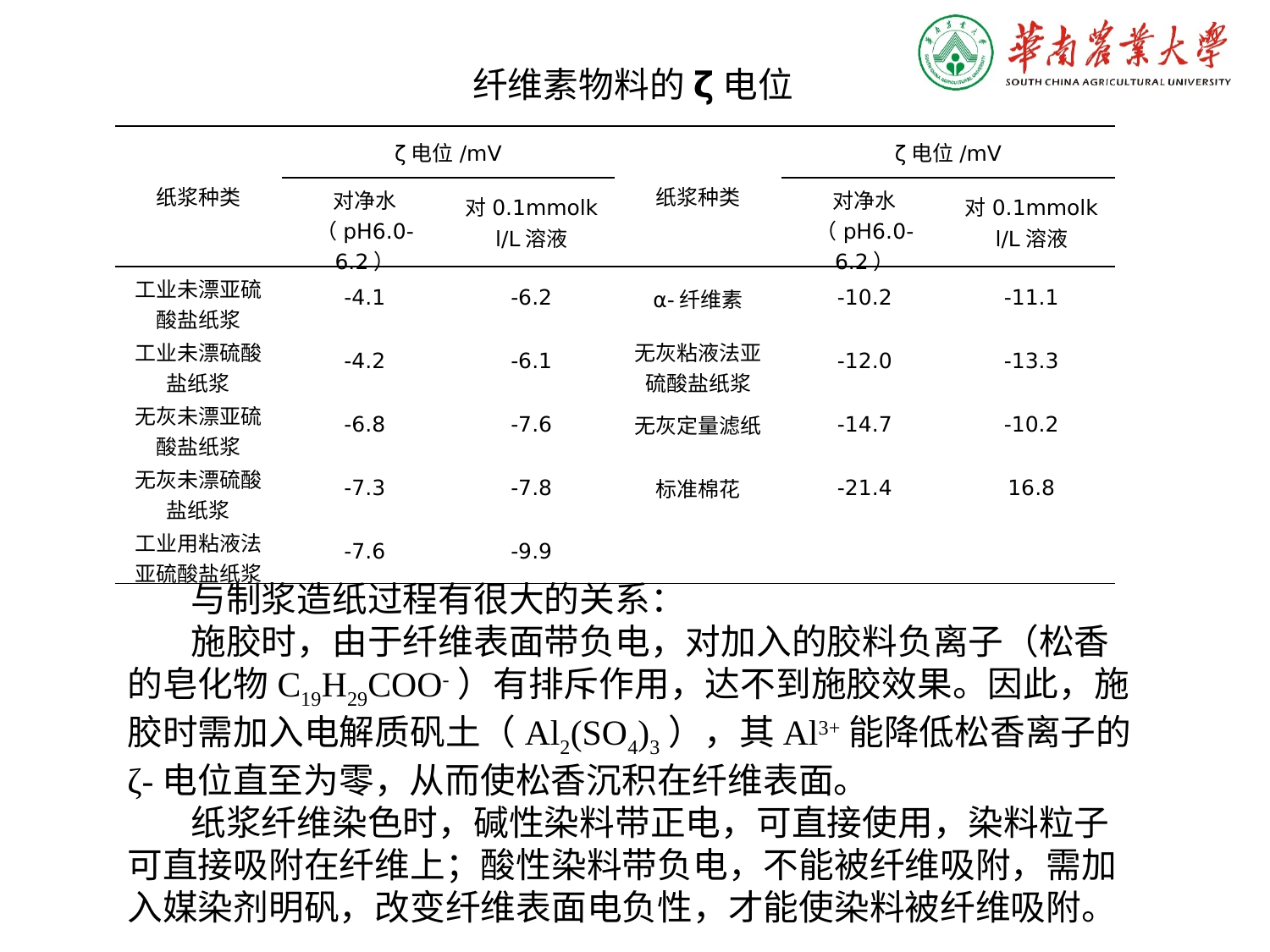

纤维素物料的ζ电位
| 纸浆种类 | ζ电位/mV |  | 纸浆种类 | ζ电位/mV |  |
| --- | --- | --- | --- | --- | --- |
|  | 对净水 （pH6.0-6.2） | 对0.1mmolk l/L溶液 |  | 对净水 （pH6.0-6.2） | 对0.1mmolk l/L溶液 |
| 工业未漂亚硫酸盐纸浆 | -4.1 | -6.2 | α-纤维素 | -10.2 | -11.1 |
| 工业未漂硫酸盐纸浆 | -4.2 | -6.1 | 无灰粘液法亚硫酸盐纸浆 | -12.0 | -13.3 |
| 无灰未漂亚硫酸盐纸浆 | -6.8 | -7.6 | 无灰定量滤纸 | -14.7 | -10.2 |
| 无灰未漂硫酸盐纸浆 | -7.3 | -7.8 | 标准棉花 | -21.4 | 16.8 |
| 工业用粘液法亚硫酸盐纸浆 | -7.6 | -9.9 |  |  |  |
与制浆造纸过程有很大的关系：
施胶时，由于纤维表面带负电，对加入的胶料负离子（松香的皂化物C19H29COO-）有排斥作用，达不到施胶效果。因此，施胶时需加入电解质矾土（Al2(SO4)3），其Al3+能降低松香离子的ζ-电位直至为零，从而使松香沉积在纤维表面。
纸浆纤维染色时，碱性染料带正电，可直接使用，染料粒子可直接吸附在纤维上；酸性染料带负电，不能被纤维吸附，需加入媒染剂明矾，改变纤维表面电负性，才能使染料被纤维吸附。